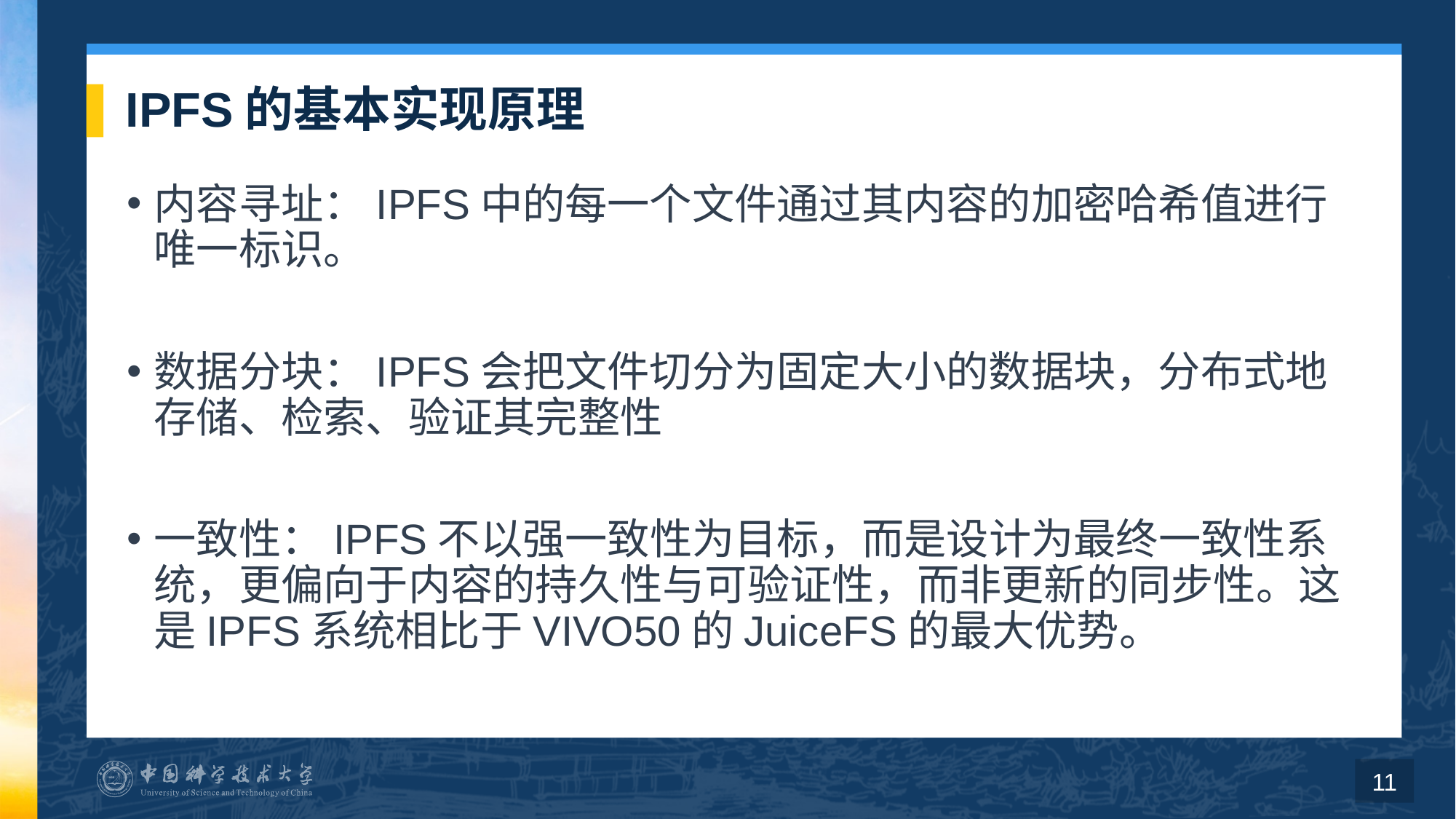

# IPFS的基本实现原理
内容寻址：IPFS中的每一个文件通过其内容的加密哈希值进行唯一标识。

数据分块：IPFS会把文件切分为固定大小的数据块，分布式地存储、检索、验证其完整性

一致性：IPFS不以强一致性为目标，而是设计为最终一致性系统，更偏向于内容的持久性与可验证性，而非更新的同步性。这是IPFS系统相比于VIVO50的JuiceFS的最大优势。
11